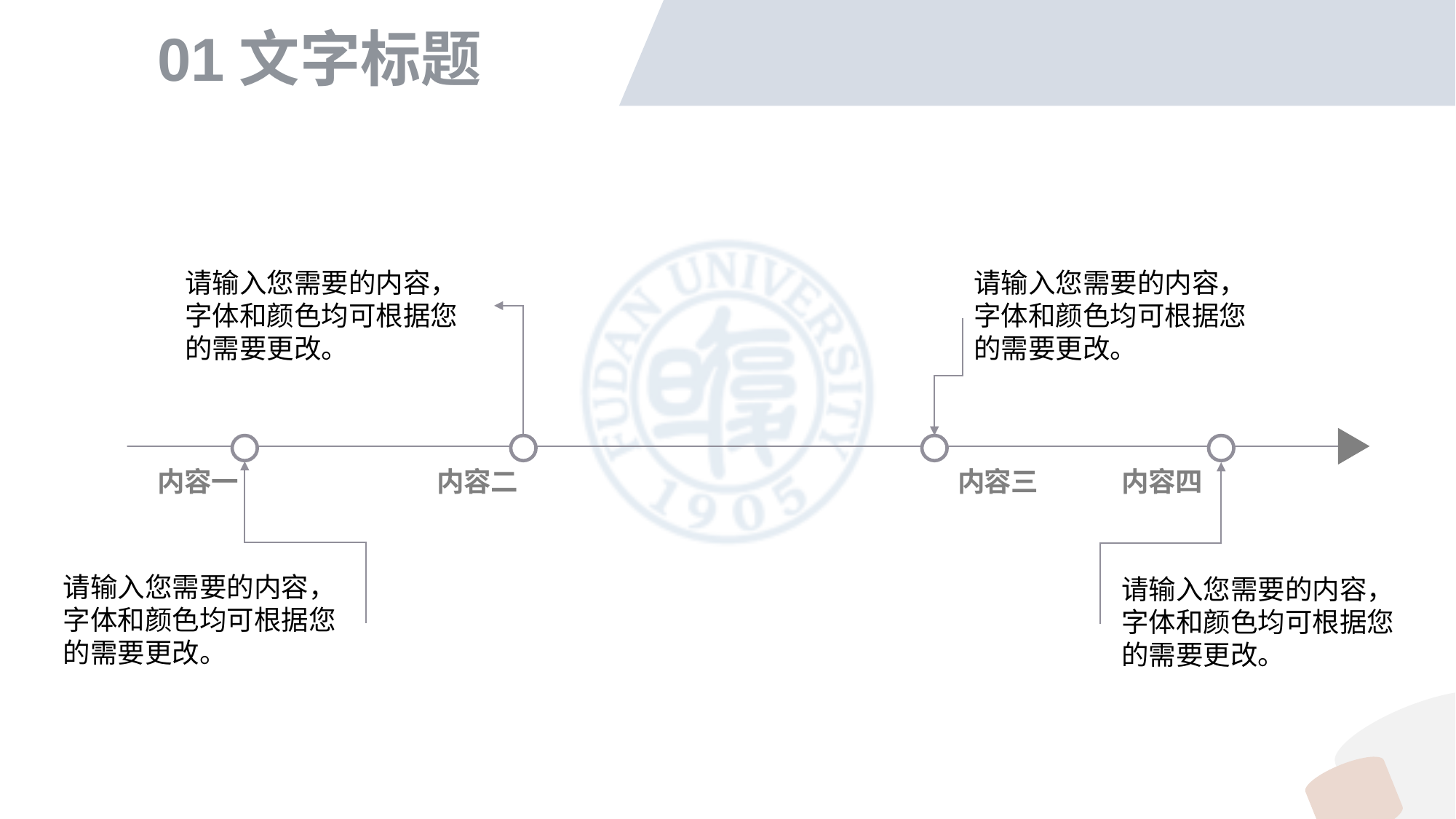

01文字标题

请输入您需要的内容，字体和颜色均可根据您的需要更改。
请输入您需要的内容，字体和颜色均可根据您的需要更改。

内容一
内容二
内容三
内容四

请输入您需要的内容，字体和颜色均可根据您的需要更改。
请输入您需要的内容，字体和颜色均可根据您的需要更改。